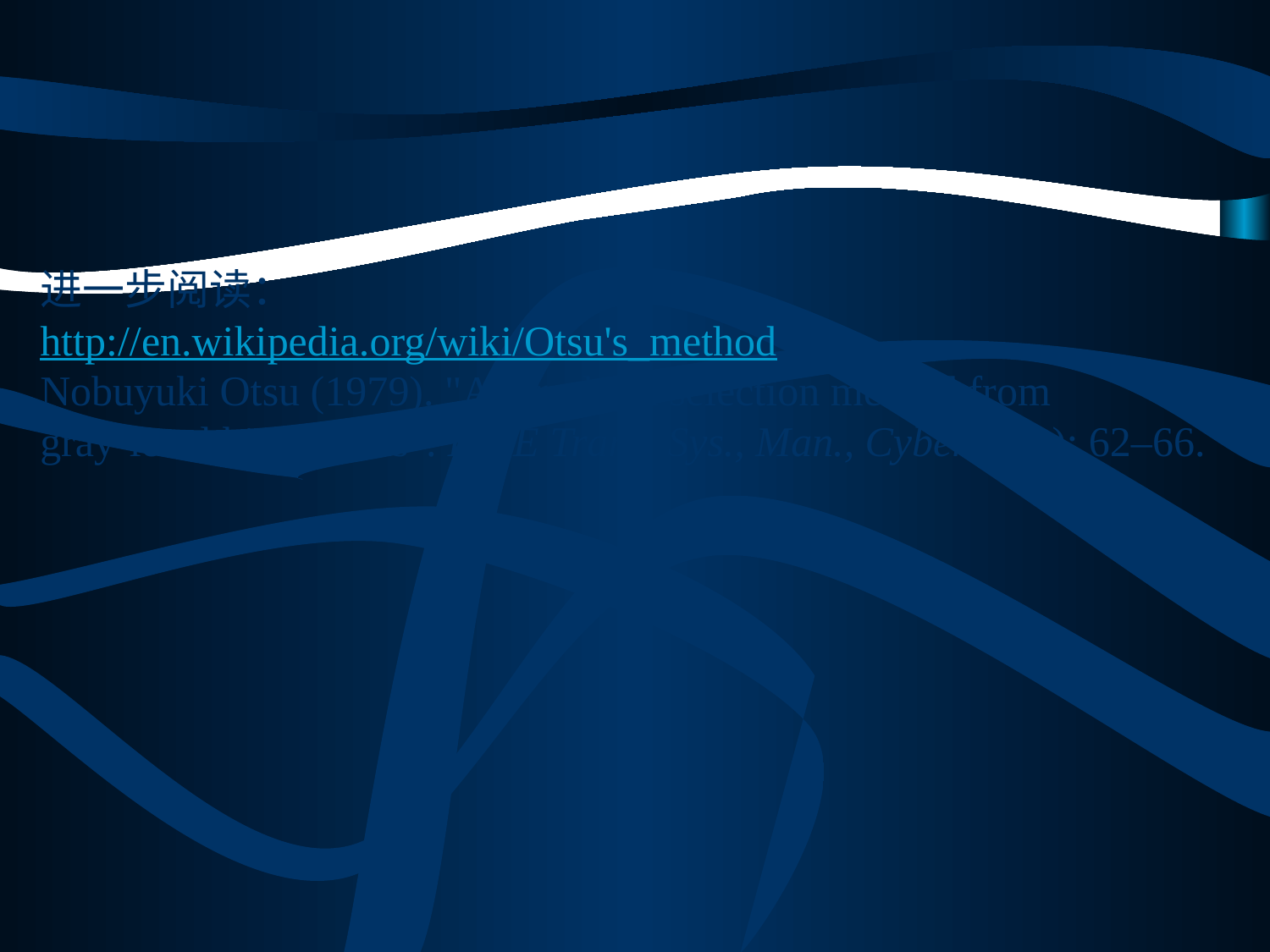

进一步阅读：
http://en.wikipedia.org/wiki/Otsu's_method
Nobuyuki Otsu (1979). "A threshold selection method from
gray-level histograms". IEEE Trans. Sys., Man., Cyber. 9 (1): 62–66.